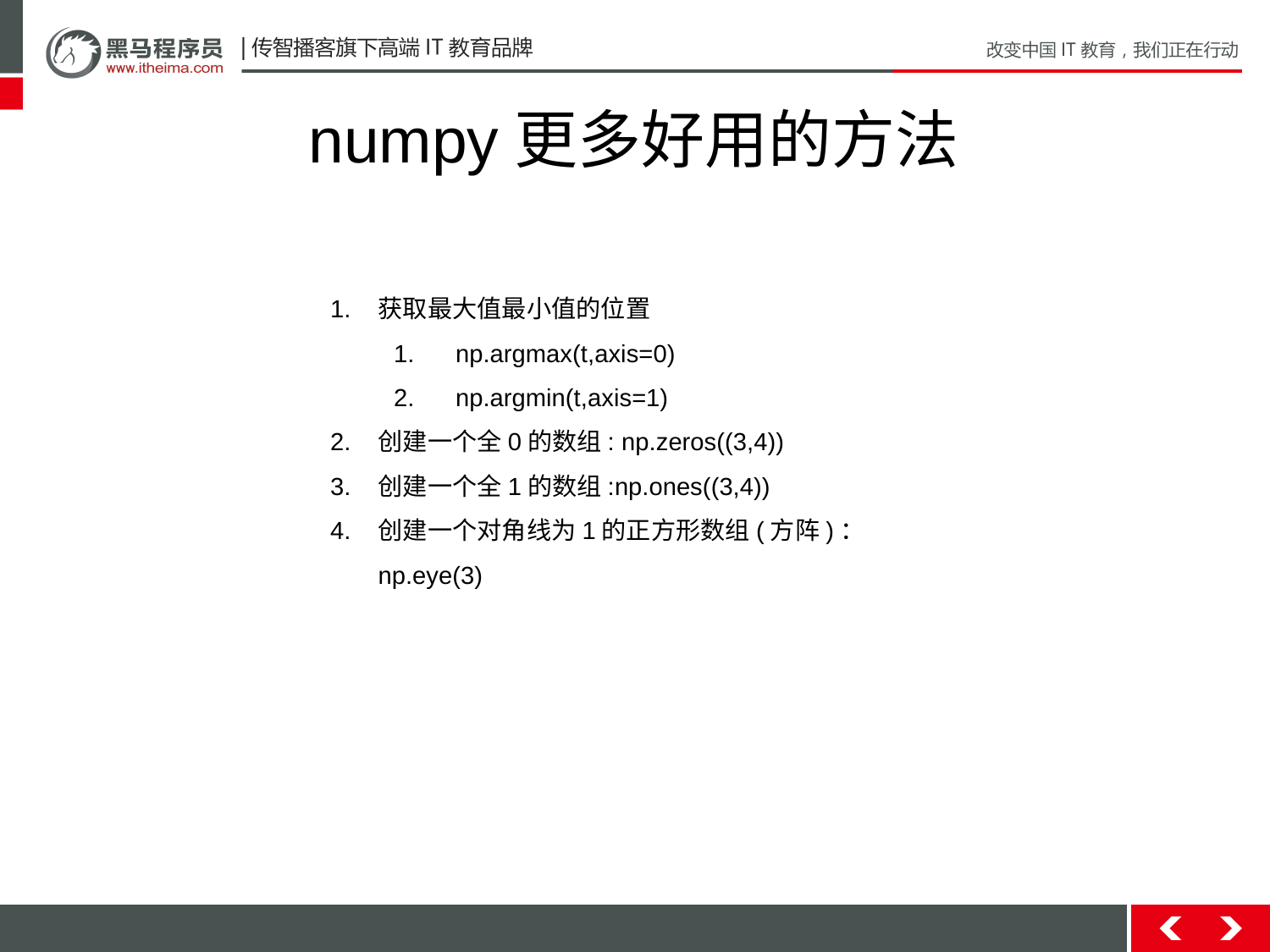

# numpy更多好用的方法
获取最大值最小值的位置
  np.argmax(t,axis=0)
  np.argmin(t,axis=1)
创建一个全0的数组: np.zeros((3,4))
创建一个全1的数组:np.ones((3,4))
创建一个对角线为1的正方形数组(方阵)：np.eye(3)